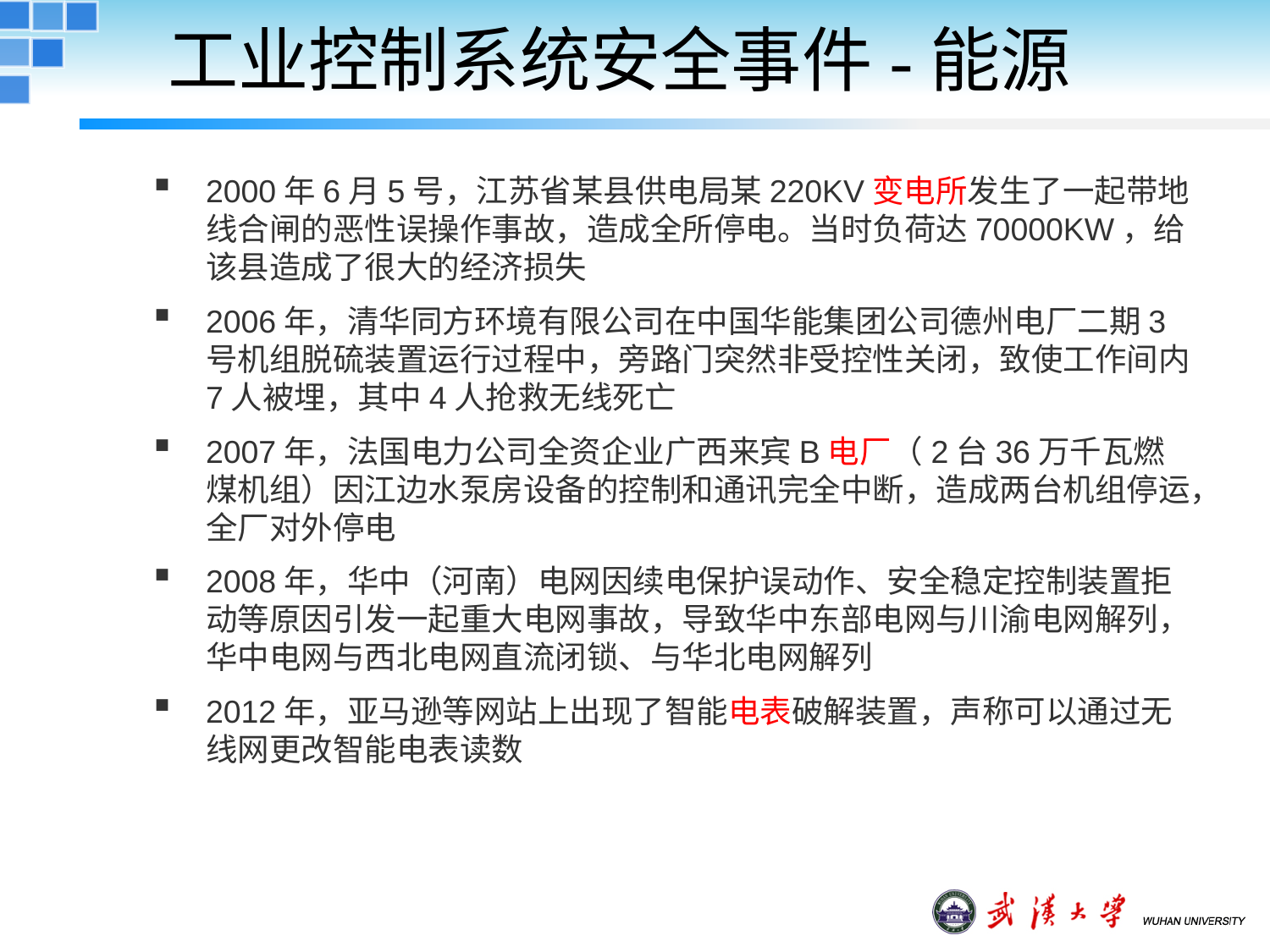

# 工业控制系统安全事件-能源
2000年6月5号，江苏省某县供电局某220KV变电所发生了一起带地线合闸的恶性误操作事故，造成全所停电。当时负荷达70000KW，给该县造成了很大的经济损失
2006年，清华同方环境有限公司在中国华能集团公司德州电厂二期3号机组脱硫装置运行过程中，旁路门突然非受控性关闭，致使工作间内7人被埋，其中4人抢救无线死亡
2007年，法国电力公司全资企业广西来宾B电厂（2台36万千瓦燃煤机组）因江边水泵房设备的控制和通讯完全中断，造成两台机组停运，全厂对外停电
2008年，华中（河南）电网因续电保护误动作、安全稳定控制装置拒动等原因引发一起重大电网事故，导致华中东部电网与川渝电网解列，华中电网与西北电网直流闭锁、与华北电网解列
2012年，亚马逊等网站上出现了智能电表破解装置，声称可以通过无线网更改智能电表读数